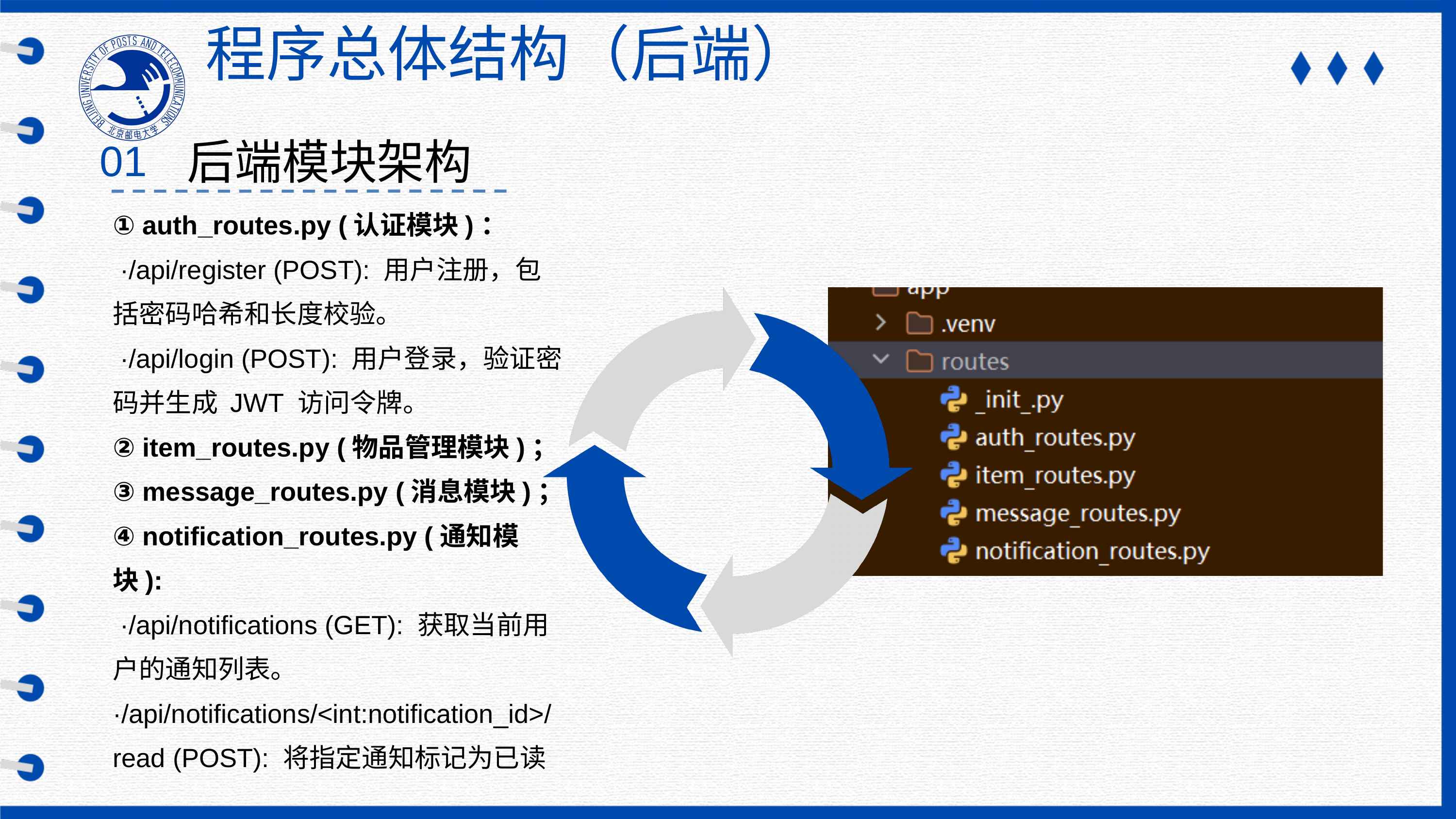

程序总体结构（后端）

后端模块架构
01
① auth_routes.py (认证模块)：
 ·/api/register (POST): 用户注册，包括密码哈希和长度校验。
 ·/api/login (POST): 用户登录，验证密码并生成 JWT 访问令牌。
② item_routes.py (物品管理模块)；
③ message_routes.py (消息模块)；
④ notification_routes.py (通知模块):
 ·/api/notifications (GET): 获取当前用户的通知列表。
·/api/notifications/<int:notification_id>/read (POST): 将指定通知标记为已读